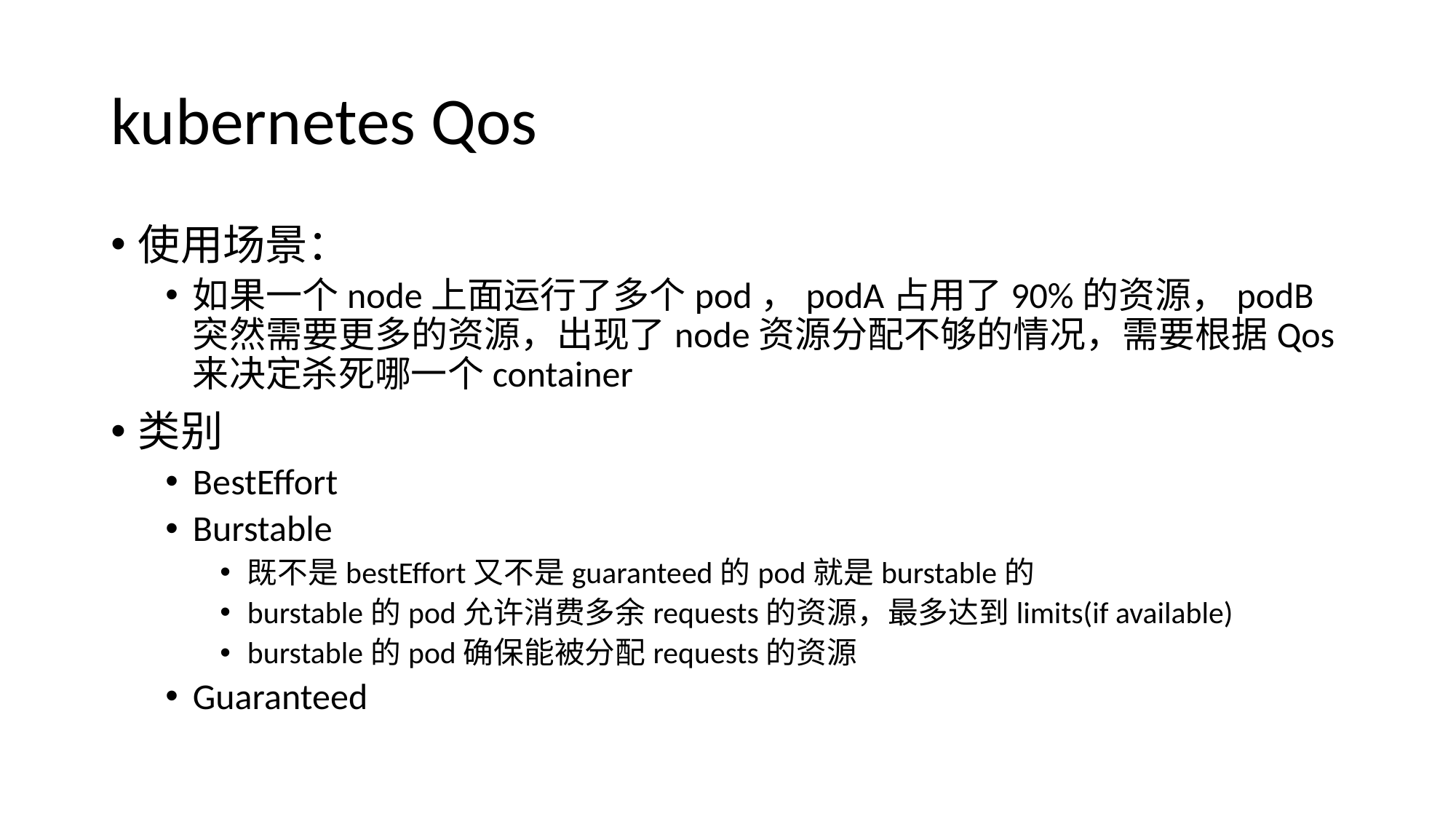

# kubernetes Qos
使用场景：
如果一个node上面运行了多个pod，podA占用了90%的资源，podB突然需要更多的资源，出现了node资源分配不够的情况，需要根据Qos来决定杀死哪一个container
类别
BestEffort
Burstable
既不是bestEffort又不是guaranteed的pod就是burstable的
burstable的pod允许消费多余requests的资源，最多达到limits(if available)
burstable的pod确保能被分配requests的资源
Guaranteed